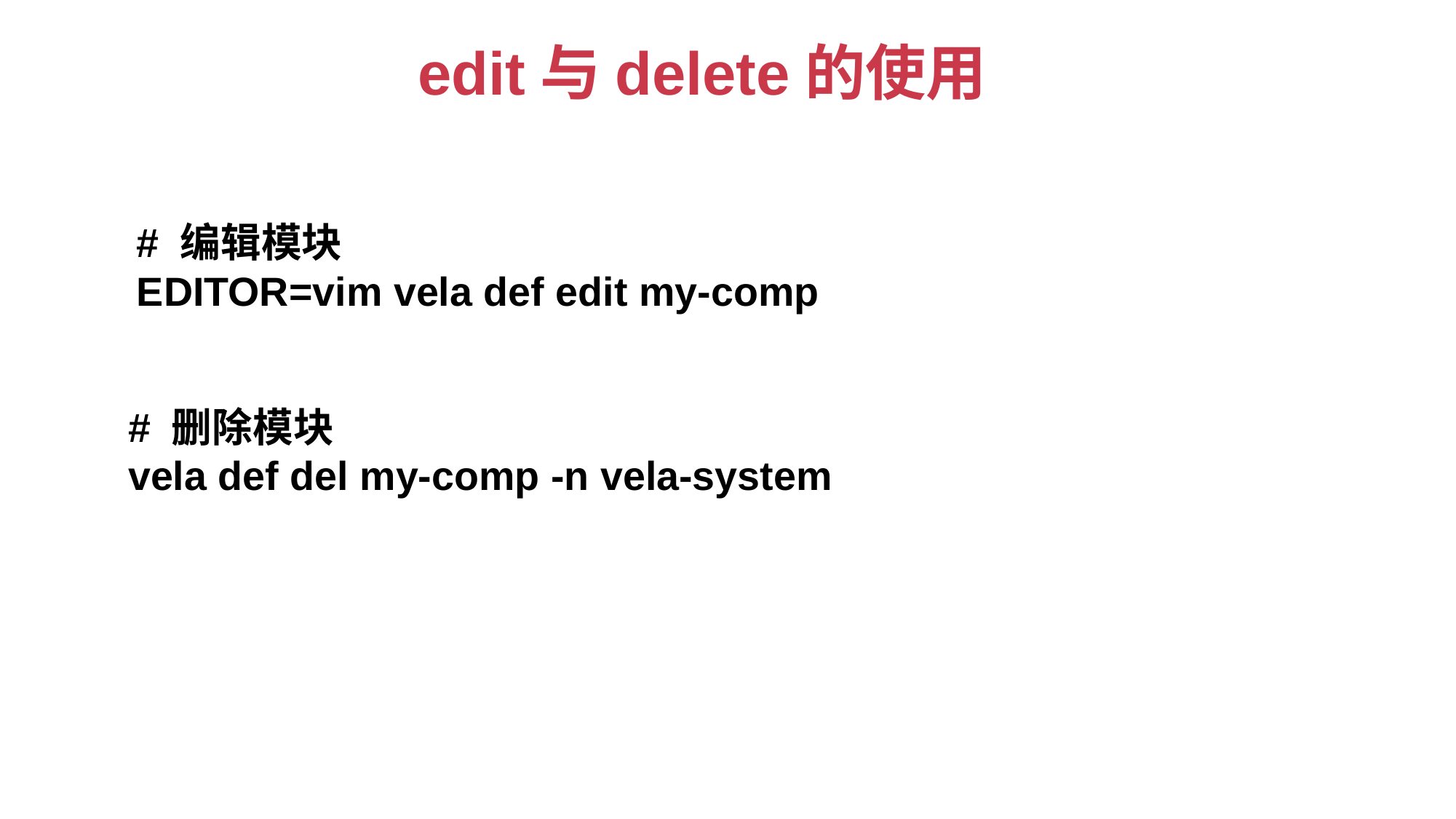

edit与delete的使用

# 编辑模块
EDITOR=vim vela def edit my-comp

# 删除模块
vela def del my-comp -n vela-system